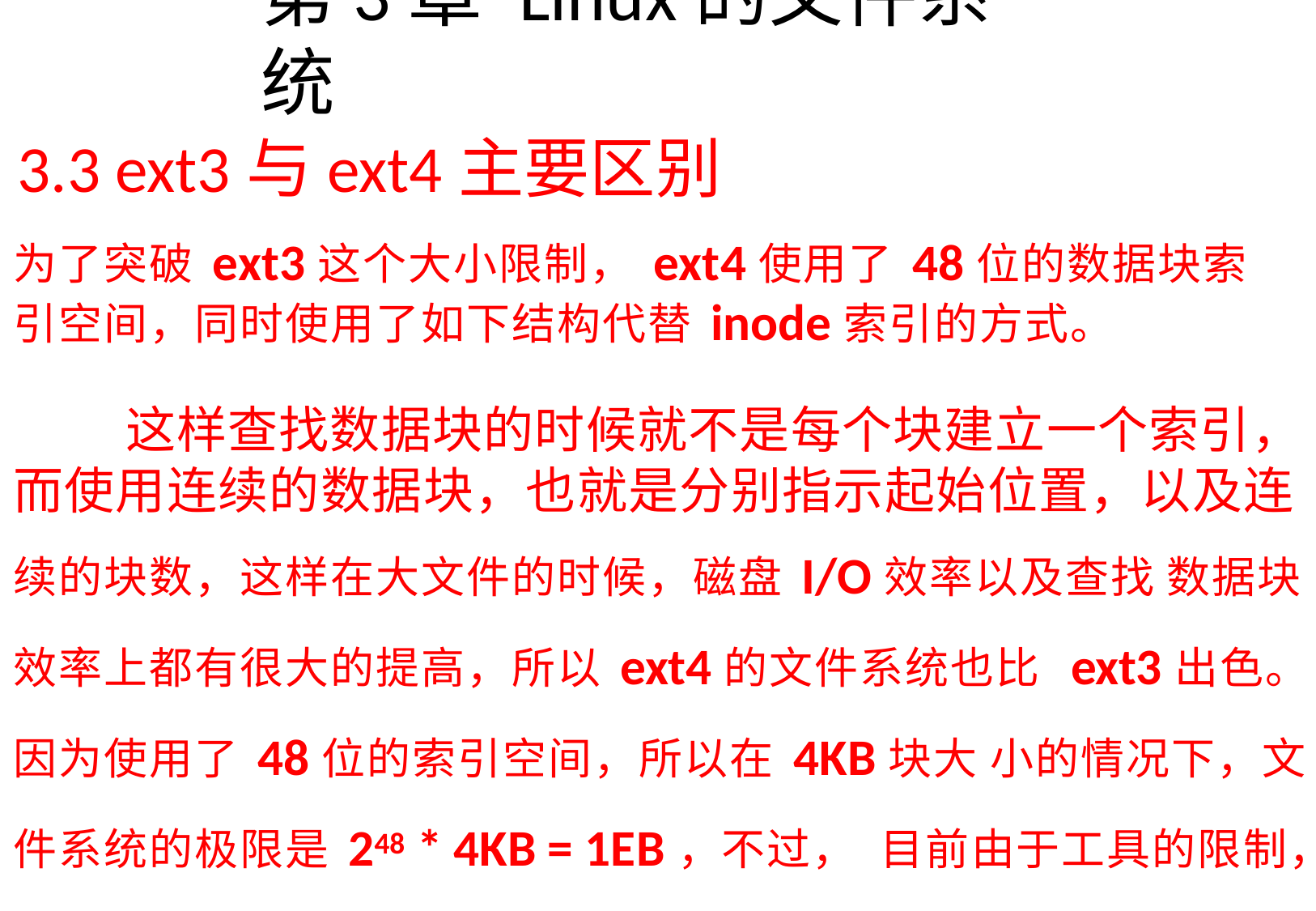

# 第3章Linux的文件系统
3.3 ext3与ext4主要区别
为了突破ext3这个大小限制，ext4使用了48位的数据块索 引空间，同时使用了如下结构代替inode索引的方式。
这样查找数据块的时候就不是每个块建立一个索引， 而使用连续的数据块，也就是分别指示起始位置，以及连 续的块数，这样在大文件的时候，磁盘I/O效率以及查找 数据块效率上都有很大的提高，所以ext4的文件系统也比 ext3出色。因为使用了48位的索引空间，所以在4KB块大 小的情况下，文件系统的极限是248 * 4KB = 1EB，不过，  目前由于工具的限制，只能使用16TB的分区。